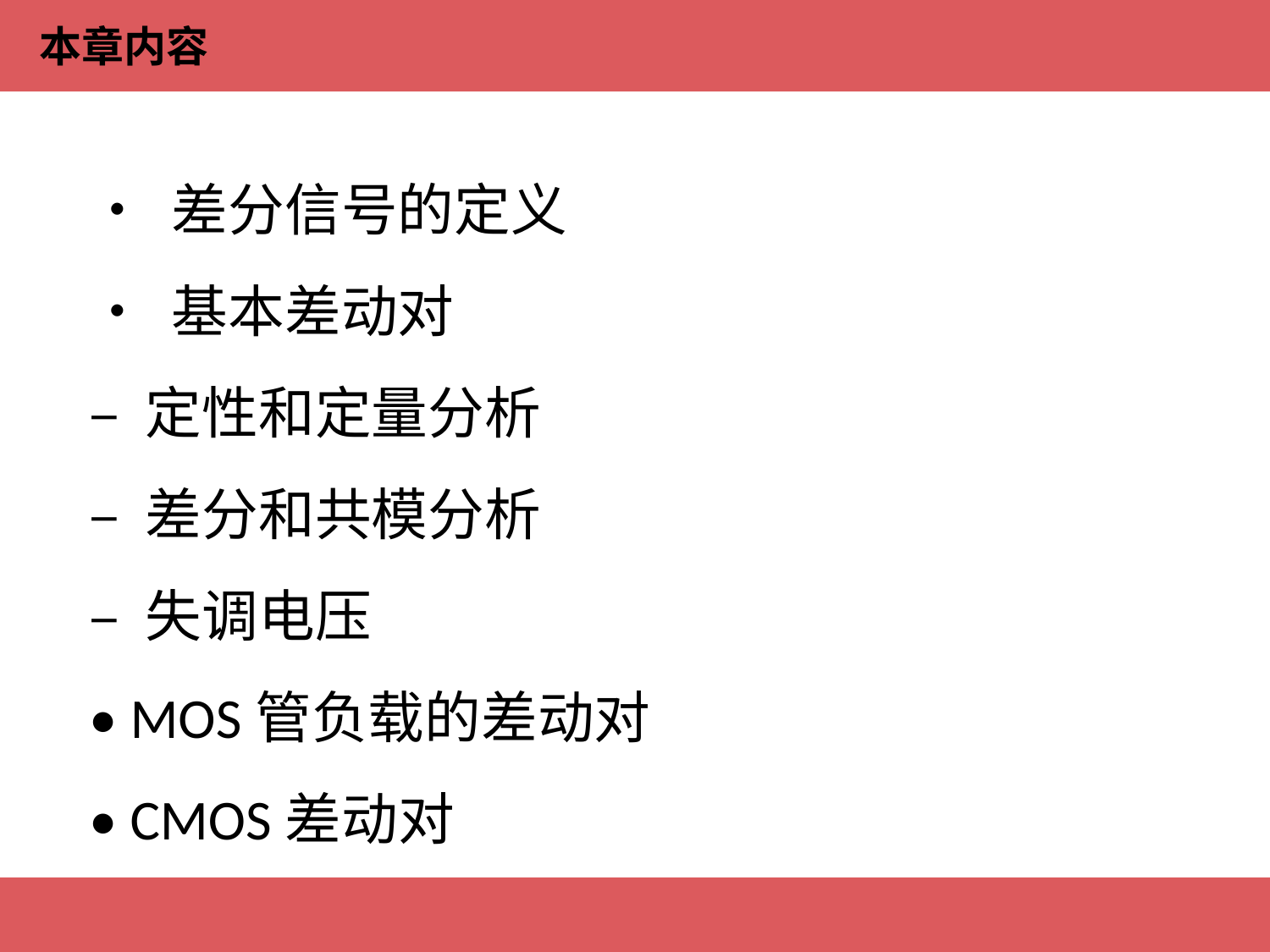

本章内容
• 差分信号的定义
• 基本差动对
– 定性和定量分析
– 差分和共模分析
– 失调电压
• MOS管负载的差动对
• CMOS差动对